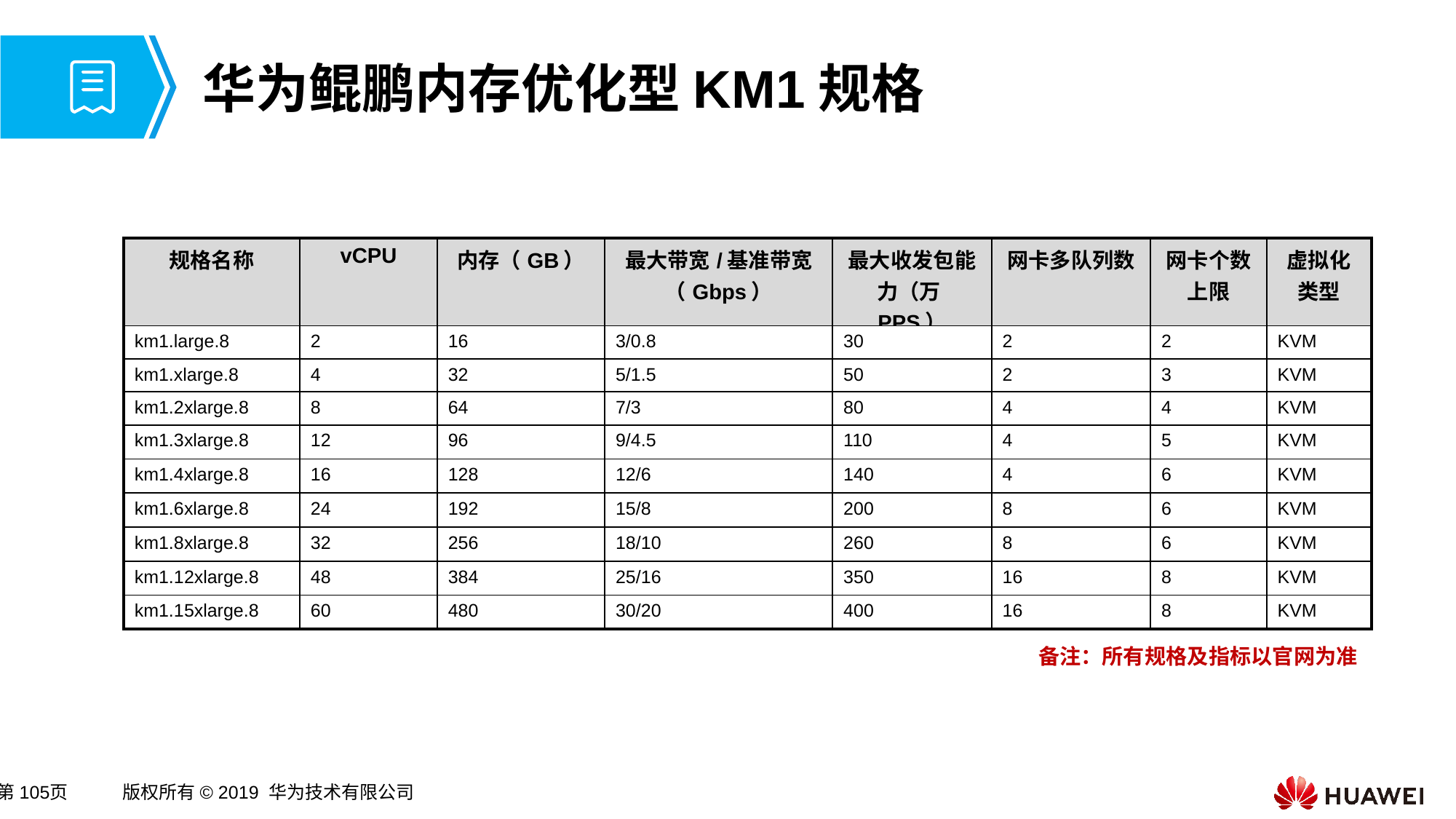

# 华为鲲鹏内存优化型KM1规格
| 规格名称 | vCPU | 内存（GB） | 最大带宽/基准带宽（Gbps） | 最大收发包能力（万PPS） | 网卡多队列数 | 网卡个数上限 | 虚拟化类型 |
| --- | --- | --- | --- | --- | --- | --- | --- |
| km1.large.8 | 2 | 16 | 3/0.8 | 30 | 2 | 2 | KVM |
| km1.xlarge.8 | 4 | 32 | 5/1.5 | 50 | 2 | 3 | KVM |
| km1.2xlarge.8 | 8 | 64 | 7/3 | 80 | 4 | 4 | KVM |
| km1.3xlarge.8 | 12 | 96 | 9/4.5 | 110 | 4 | 5 | KVM |
| km1.4xlarge.8 | 16 | 128 | 12/6 | 140 | 4 | 6 | KVM |
| km1.6xlarge.8 | 24 | 192 | 15/8 | 200 | 8 | 6 | KVM |
| km1.8xlarge.8 | 32 | 256 | 18/10 | 260 | 8 | 6 | KVM |
| km1.12xlarge.8 | 48 | 384 | 25/16 | 350 | 16 | 8 | KVM |
| km1.15xlarge.8 | 60 | 480 | 30/20 | 400 | 16 | 8 | KVM |
备注：所有规格及指标以官网为准